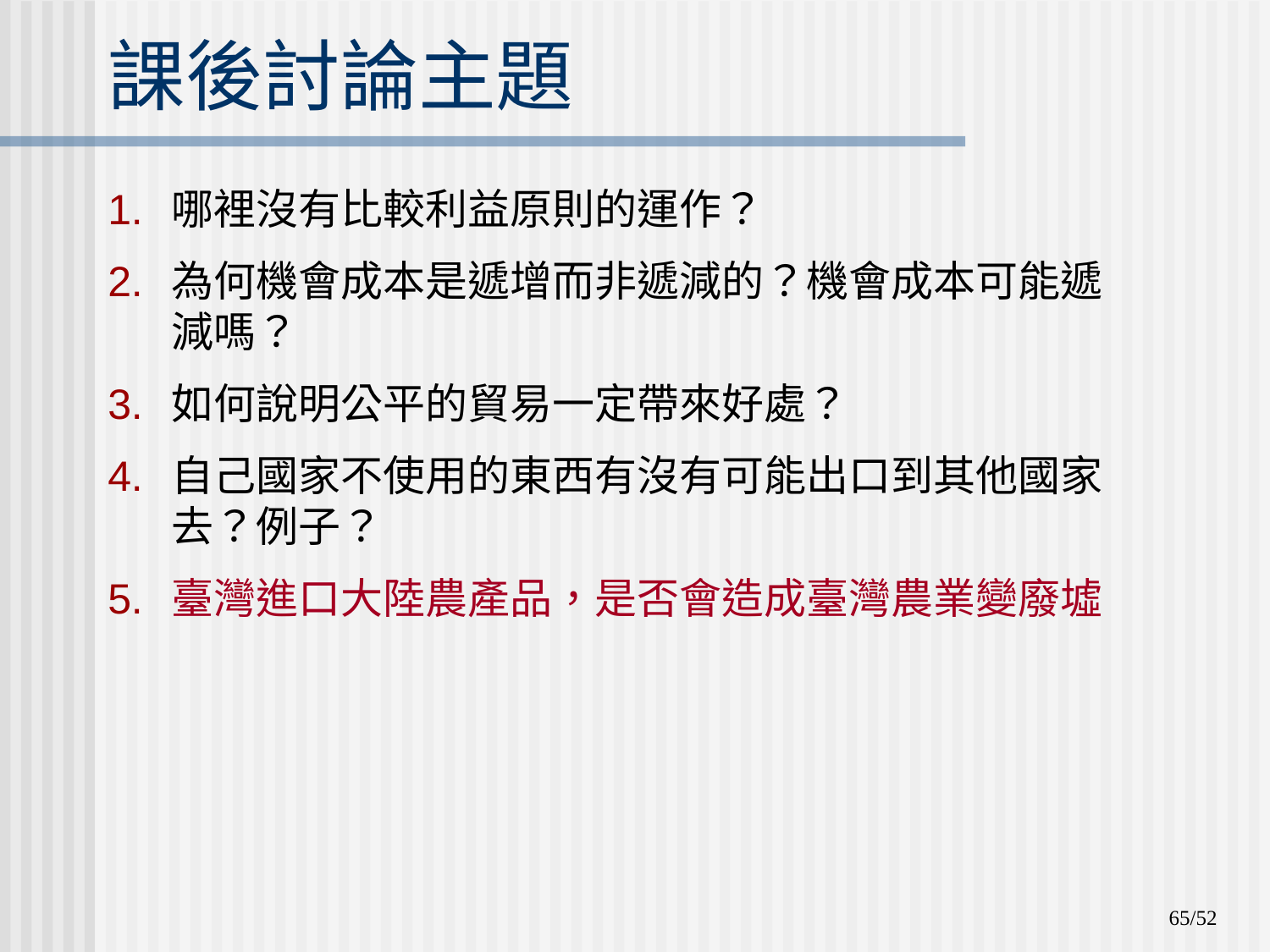

# 課後討論主題
哪裡沒有比較利益原則的運作？
為何機會成本是遞增而非遞減的？機會成本可能遞減嗎？
如何說明公平的貿易一定帶來好處？
自己國家不使用的東西有沒有可能出口到其他國家去？例子？
臺灣進口大陸農產品，是否會造成臺灣農業變廢墟